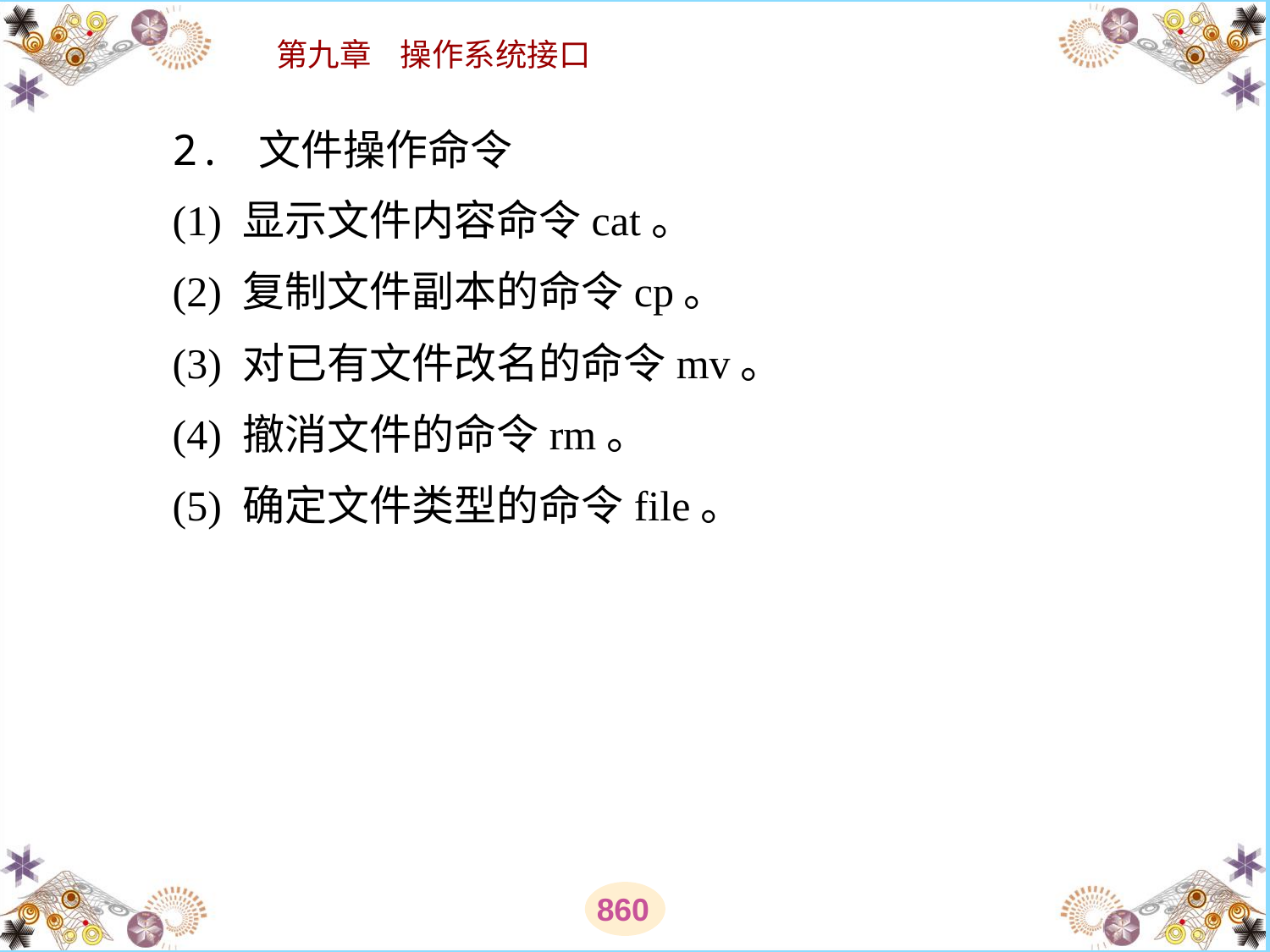

# 2. 文件操作命令 　　(1) 显示文件内容命令cat。 　　(2) 复制文件副本的命令cp。 　　(3) 对已有文件改名的命令mv。 　　(4) 撤消文件的命令rm。 　　(5) 确定文件类型的命令file。